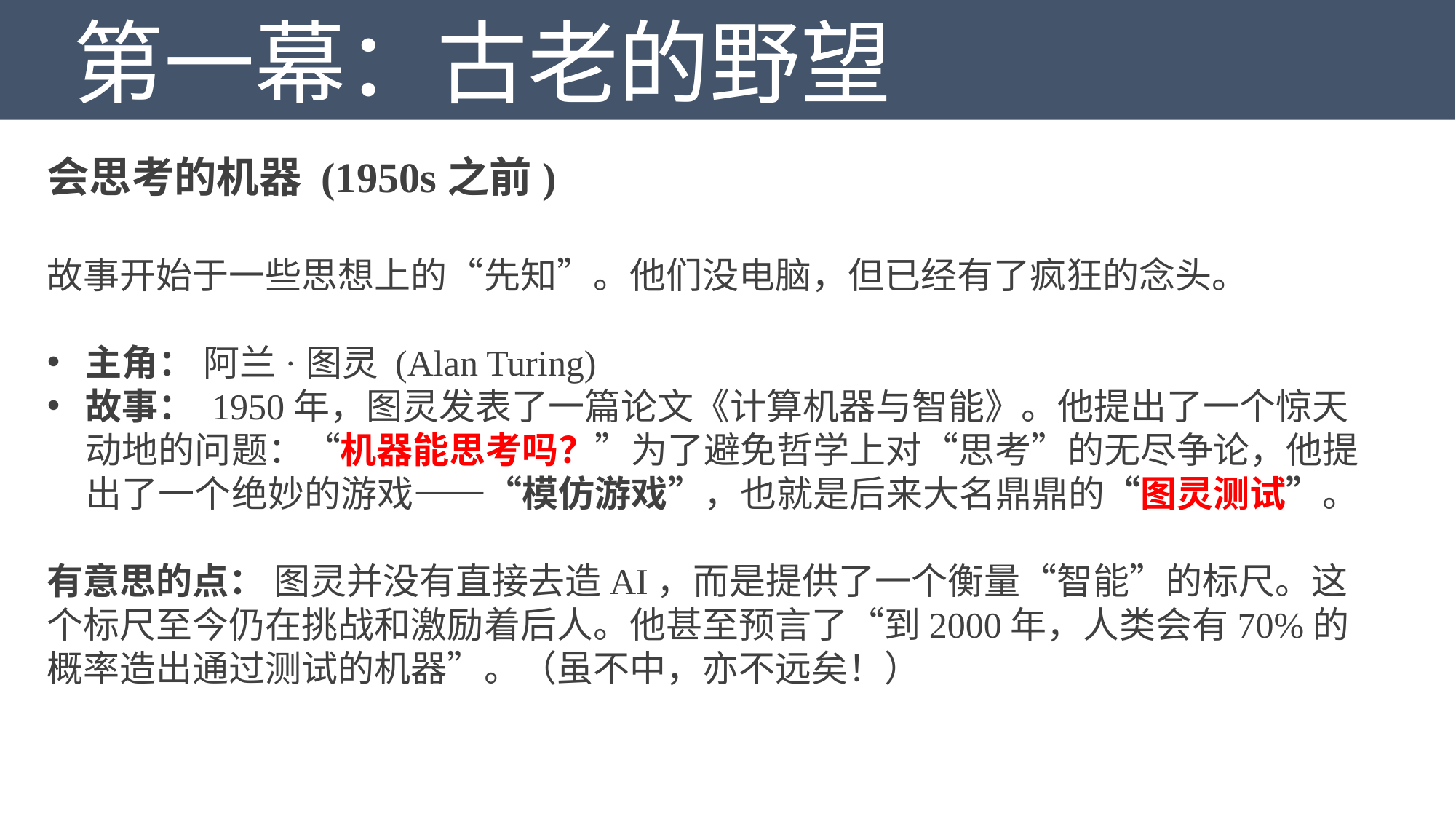

第一幕：古老的野望
会思考的机器 (1950s之前)

故事开始于一些思想上的“先知”。他们没电脑，但已经有了疯狂的念头。

主角： 阿兰·图灵 (Alan Turing)
故事： 1950年，图灵发表了一篇论文《计算机器与智能》。他提出了一个惊天动地的问题：“机器能思考吗？”为了避免哲学上对“思考”的无尽争论，他提出了一个绝妙的游戏——“模仿游戏”，也就是后来大名鼎鼎的“图灵测试”。
有意思的点： 图灵并没有直接去造AI，而是提供了一个衡量“智能”的标尺。这个标尺至今仍在挑战和激励着后人。他甚至预言了“到2000年，人类会有70%的概率造出通过测试的机器”。（虽不中，亦不远矣！）